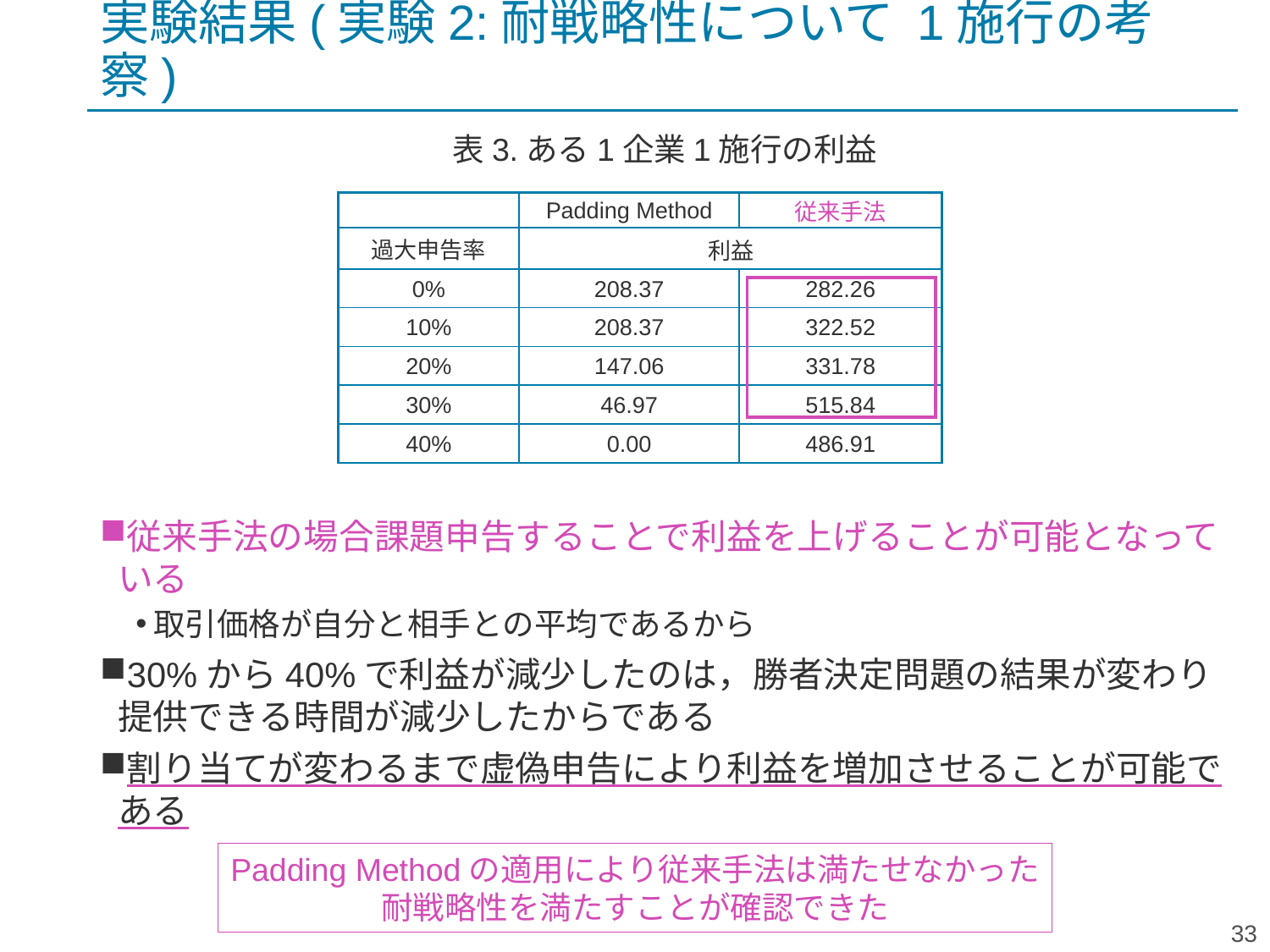

# 実験結果(実験2:耐戦略性について 1施行の考察)
表3.ある1企業1施行の利益
|  | Padding Method | 従来手法 |
| --- | --- | --- |
| 過大申告率 | 利益 |  |
| 0% | 208.37 | 282.26 |
| 10% | 208.37 | 322.52 |
| 20% | 147.06 | 331.78 |
| 30% | 46.97 | 515.84 |
| 40% | 0.00 | 486.91 |

従来手法の場合課題申告することで利益を上げることが可能となっている
取引価格が自分と相手との平均であるから
30%から40%で利益が減少したのは，勝者決定問題の結果が変わり提供できる時間が減少したからである
割り当てが変わるまで虚偽申告により利益を増加させることが可能である
Padding Methodの適用により従来手法は満たせなかった
耐戦略性を満たすことが確認できた

33